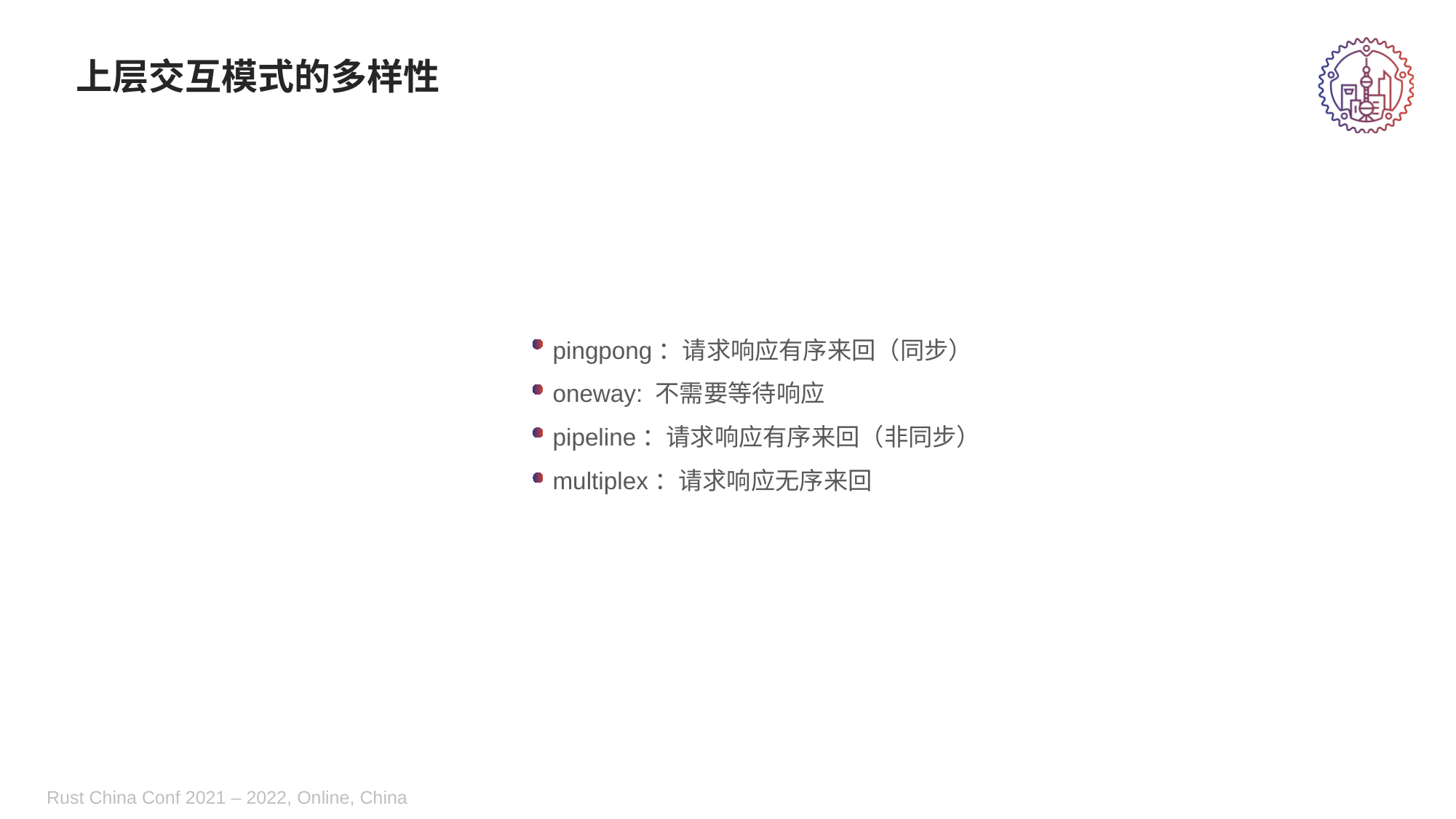

上层交互模式的多样性
pingpong：请求响应有序来回（同步）
oneway: 不需要等待响应
pipeline：请求响应有序来回（非同步）
multiplex：请求响应无序来回